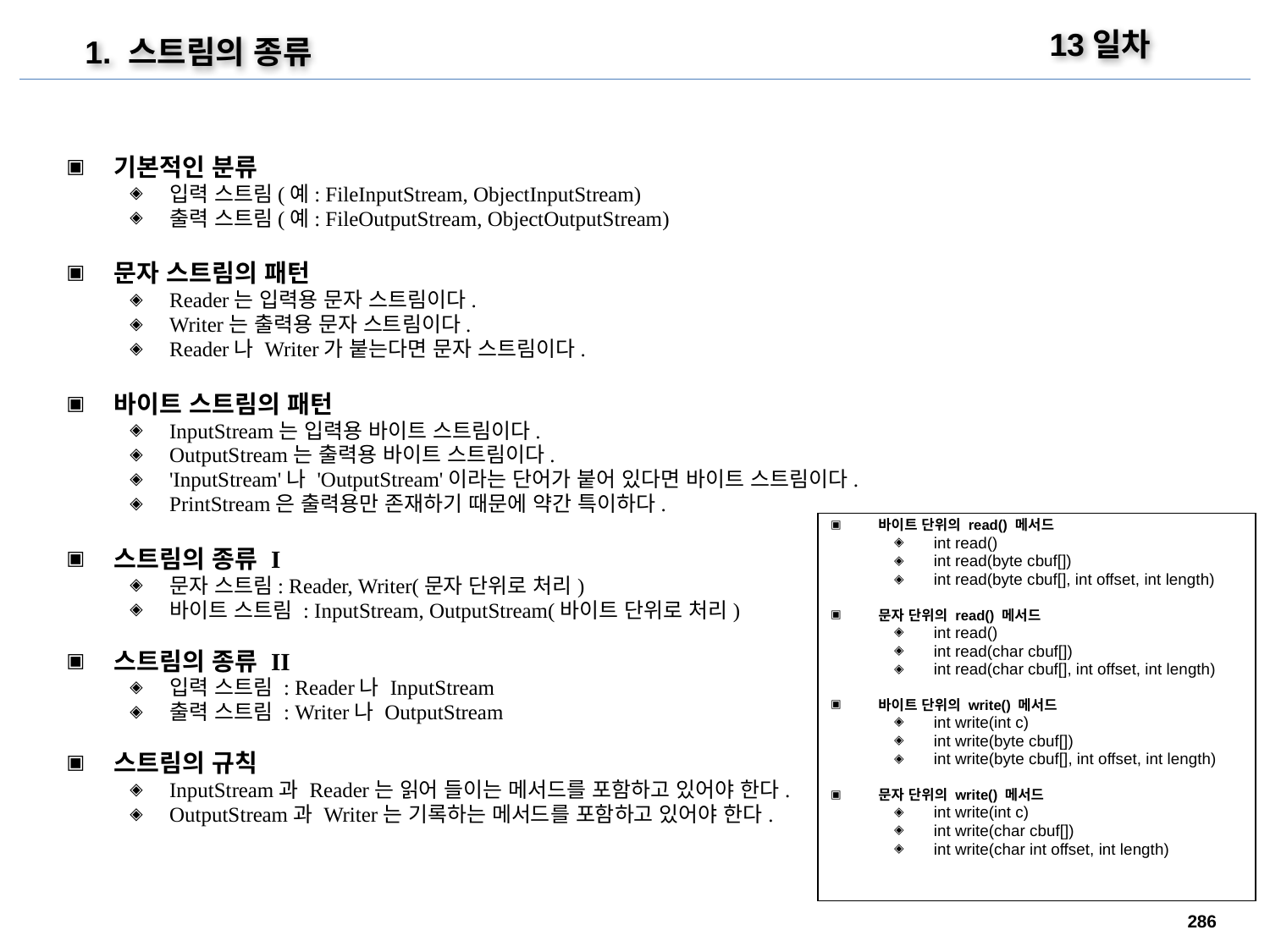

13일차
1. 스트림의 종류
기본적인 분류
입력 스트림(예: FileInputStream, ObjectInputStream)
출력 스트림(예: FileOutputStream, ObjectOutputStream)

문자 스트림의 패턴
Reader는 입력용 문자 스트림이다.
Writer는 출력용 문자 스트림이다.
Reader나 Writer가 붙는다면 문자 스트림이다.

바이트 스트림의 패턴
InputStream는 입력용 바이트 스트림이다.
OutputStream는 출력용 바이트 스트림이다.
'InputStream'나 'OutputStream'이라는 단어가 붙어 있다면 바이트 스트림이다.
PrintStream은 출력용만 존재하기 때문에 약간 특이하다.

스트림의 종류 I
문자 스트림: Reader, Writer(문자 단위로 처리)
바이트 스트림 : InputStream, OutputStream(바이트 단위로 처리)

스트림의 종류 II
입력 스트림 : Reader나 InputStream
출력 스트림 : Writer나 OutputStream

스트림의 규칙
InputStream과 Reader는 읽어 들이는 메서드를 포함하고 있어야 한다.
OutputStream과 Writer는 기록하는 메서드를 포함하고 있어야 한다.

바이트 단위의 read() 메서드
int read()
int read(byte cbuf[])
int read(byte cbuf[], int offset, int length)

문자 단위의 read() 메서드
int read()
int read(char cbuf[])
int read(char cbuf[], int offset, int length)

바이트 단위의 write() 메서드
int write(int c)
int write(byte cbuf[])
int write(byte cbuf[], int offset, int length)

문자 단위의 write() 메서드
int write(int c)
int write(char cbuf[])
int write(char int offset, int length)